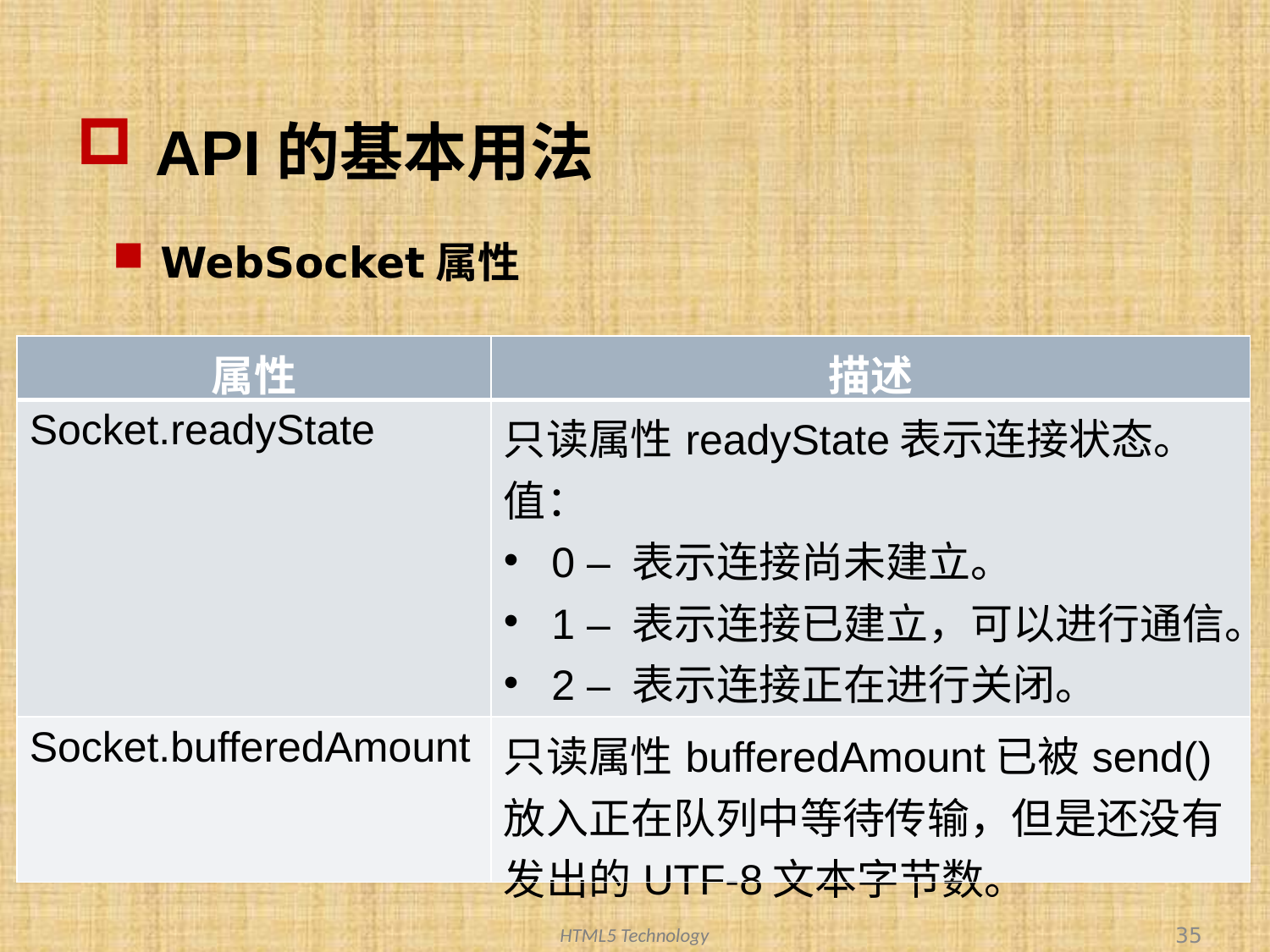

# API的基本用法
WebSocket属性
| 属性 | 描述 |
| --- | --- |
| Socket.readyState | 只读属性readyState表示连接状态。值： 0 – 表示连接尚未建立。 1 – 表示连接已建立，可以进行通信。 2 – 表示连接正在进行关闭。 3 – 表示连接已经关闭或者连接不能打开。 |
| Socket.bufferedAmount | 只读属性bufferedAmount已被send()放入正在队列中等待传输，但是还没有发出的UTF-8文本字节数。 |
35
HTML5 Technology